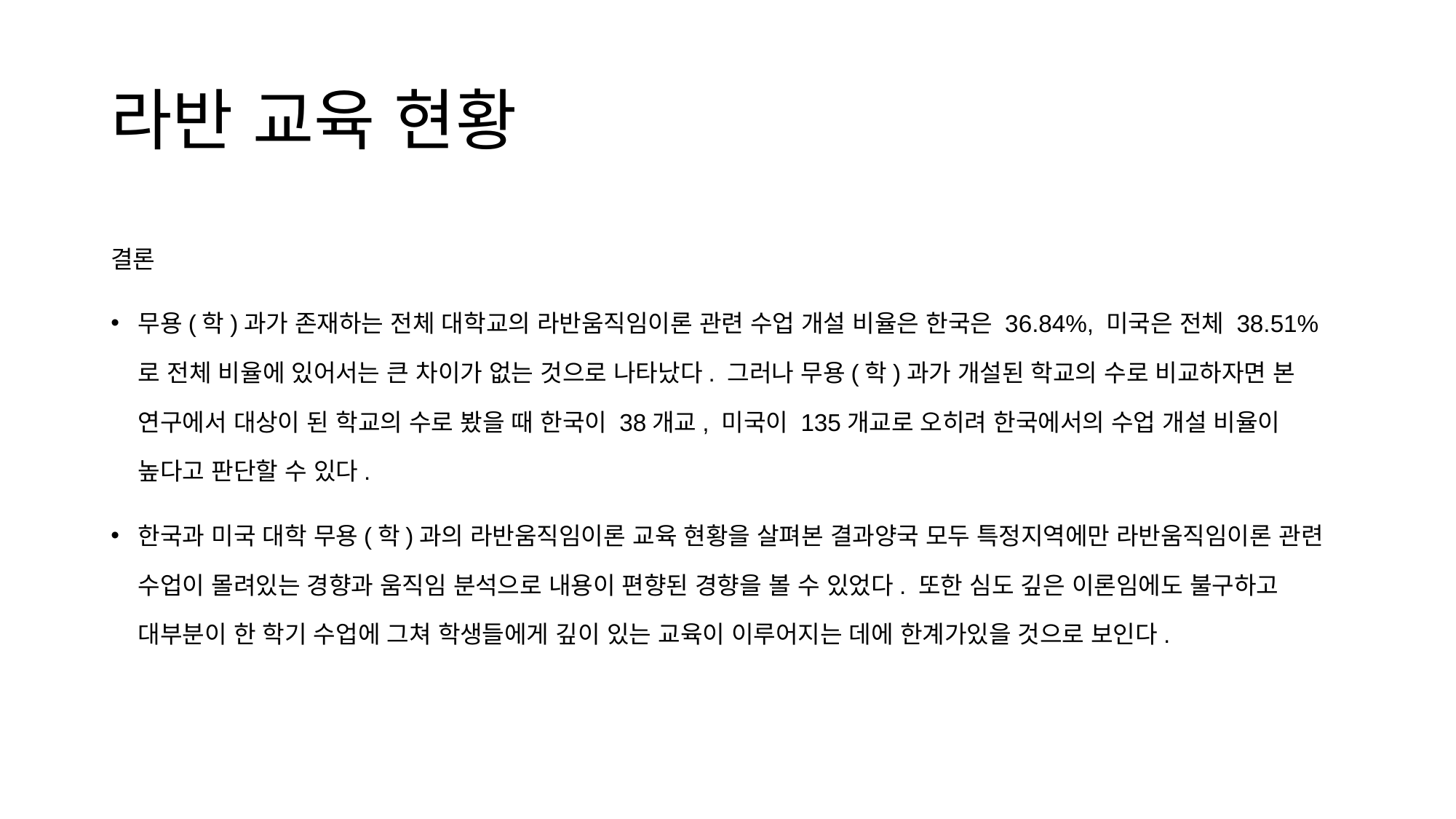

# 라반 교육 현황
결론
무용(학)과가 존재하는 전체 대학교의 라반움직임이론 관련 수업 개설 비율은 한국은 36.84%, 미국은 전체 38.51%로 전체 비율에 있어서는 큰 차이가 없는 것으로 나타났다. 그러나 무용(학)과가 개설된 학교의 수로 비교하자면 본 연구에서 대상이 된 학교의 수로 봤을 때 한국이 38개교, 미국이 135개교로 오히려 한국에서의 수업 개설 비율이 높다고 판단할 수 있다.
한국과 미국 대학 무용(학)과의 라반움직임이론 교육 현황을 살펴본 결과양국 모두 특정지역에만 라반움직임이론 관련 수업이 몰려있는 경향과 움직임 분석으로 내용이 편향된 경향을 볼 수 있었다. 또한 심도 깊은 이론임에도 불구하고 대부분이 한 학기 수업에 그쳐 학생들에게 깊이 있는 교육이 이루어지는 데에 한계가있을 것으로 보인다.